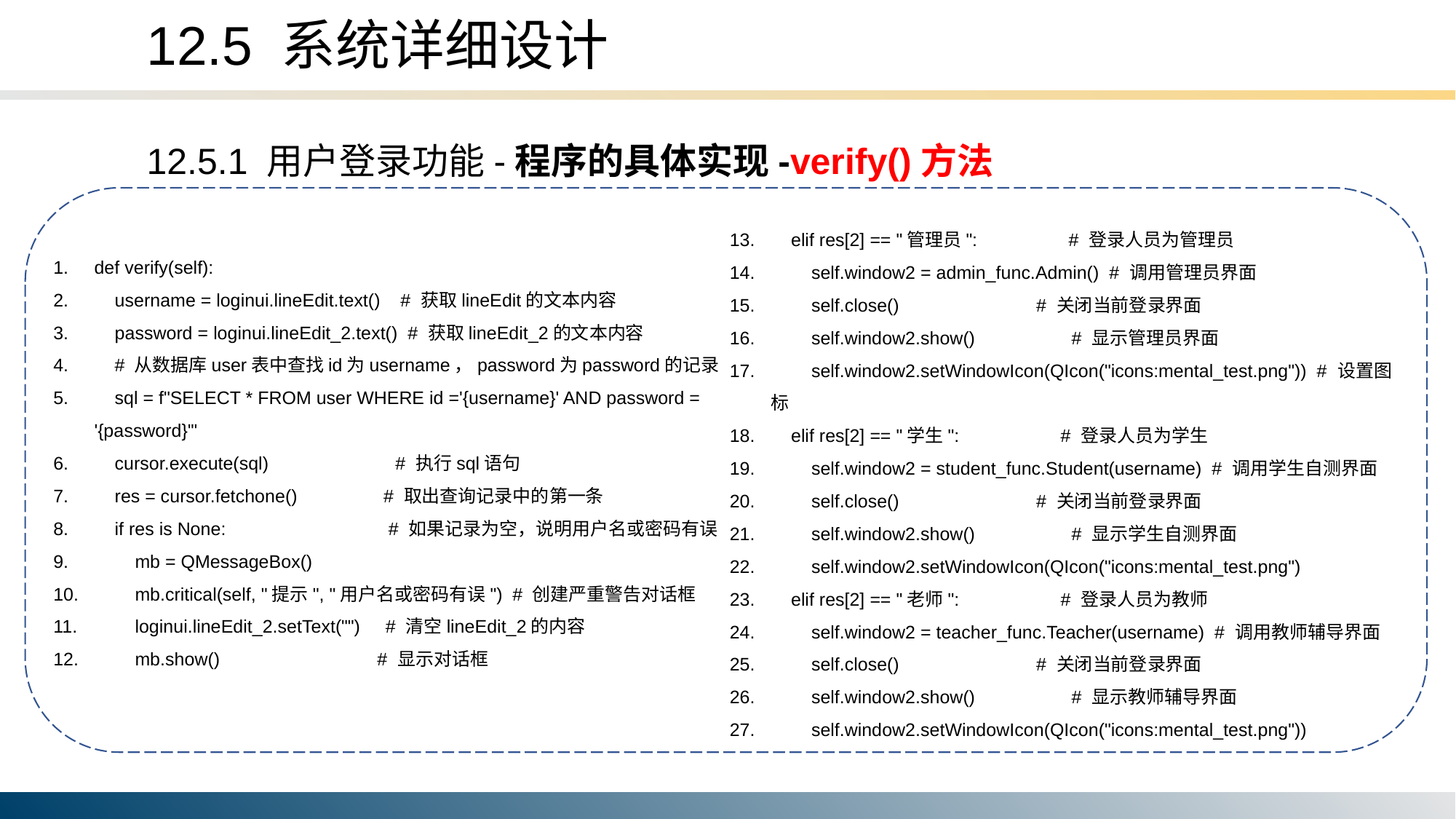

12.5 系统详细设计
12.5.1 用户登录功能-程序的具体实现-verify()方法

    elif res[2] == "管理员":                  # 登录人员为管理员
        self.window2 = admin_func.Admin()  # 调用管理员界面
        self.close()                           # 关闭当前登录界面
        self.window2.show()                   # 显示管理员界面
        self.window2.setWindowIcon(QIcon("icons:mental_test.png"))  # 设置图标
    elif res[2] == "学生":                    # 登录人员为学生
        self.window2 = student_func.Student(username)  # 调用学生自测界面
        self.close()                           # 关闭当前登录界面
        self.window2.show()                   # 显示学生自测界面
        self.window2.setWindowIcon(QIcon("icons:mental_test.png")
    elif res[2] == "老师":                    # 登录人员为教师
        self.window2 = teacher_func.Teacher(username)  # 调用教师辅导界面
        self.close()                           # 关闭当前登录界面
        self.window2.show()                   # 显示教师辅导界面
        self.window2.setWindowIcon(QIcon("icons:mental_test.png"))
def verify(self):
    username = loginui.lineEdit.text()    # 获取lineEdit的文本内容
    password = loginui.lineEdit_2.text()  # 获取lineEdit_2的文本内容
    # 从数据库user表中查找id为username，password为password的记录
    sql = f"SELECT * FROM user WHERE id ='{username}' AND password = '{password}'"
    cursor.execute(sql)                         # 执行sql语句
    res = cursor.fetchone()                 # 取出查询记录中的第一条
    if res is None:                                # 如果记录为空，说明用户名或密码有误
        mb = QMessageBox()
        mb.critical(self, "提示", "用户名或密码有误")  # 创建严重警告对话框
        loginui.lineEdit_2.setText("")     # 清空lineEdit_2的内容
        mb.show()                               # 显示对话框